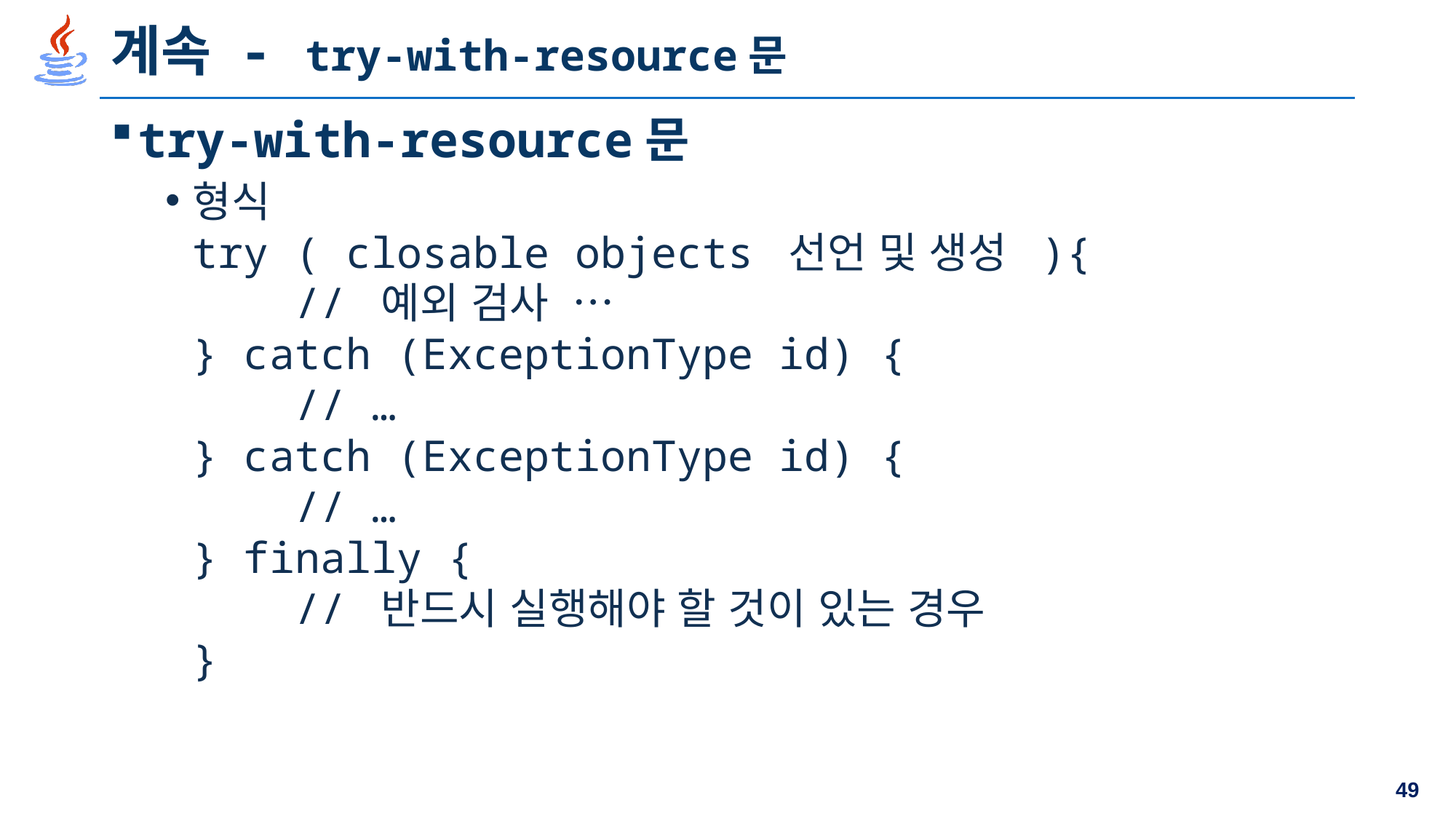

# 계속 - try-with-resource문
try-with-resource문
형식
try ( closable objects 선언 및 생성  ){
    // 예외 검사  …
} catch (ExceptionType id) {
    // …
} catch (ExceptionType id) {
    // …
} finally {
    // 반드시 실행해야 할 것이 있는 경우
}

49